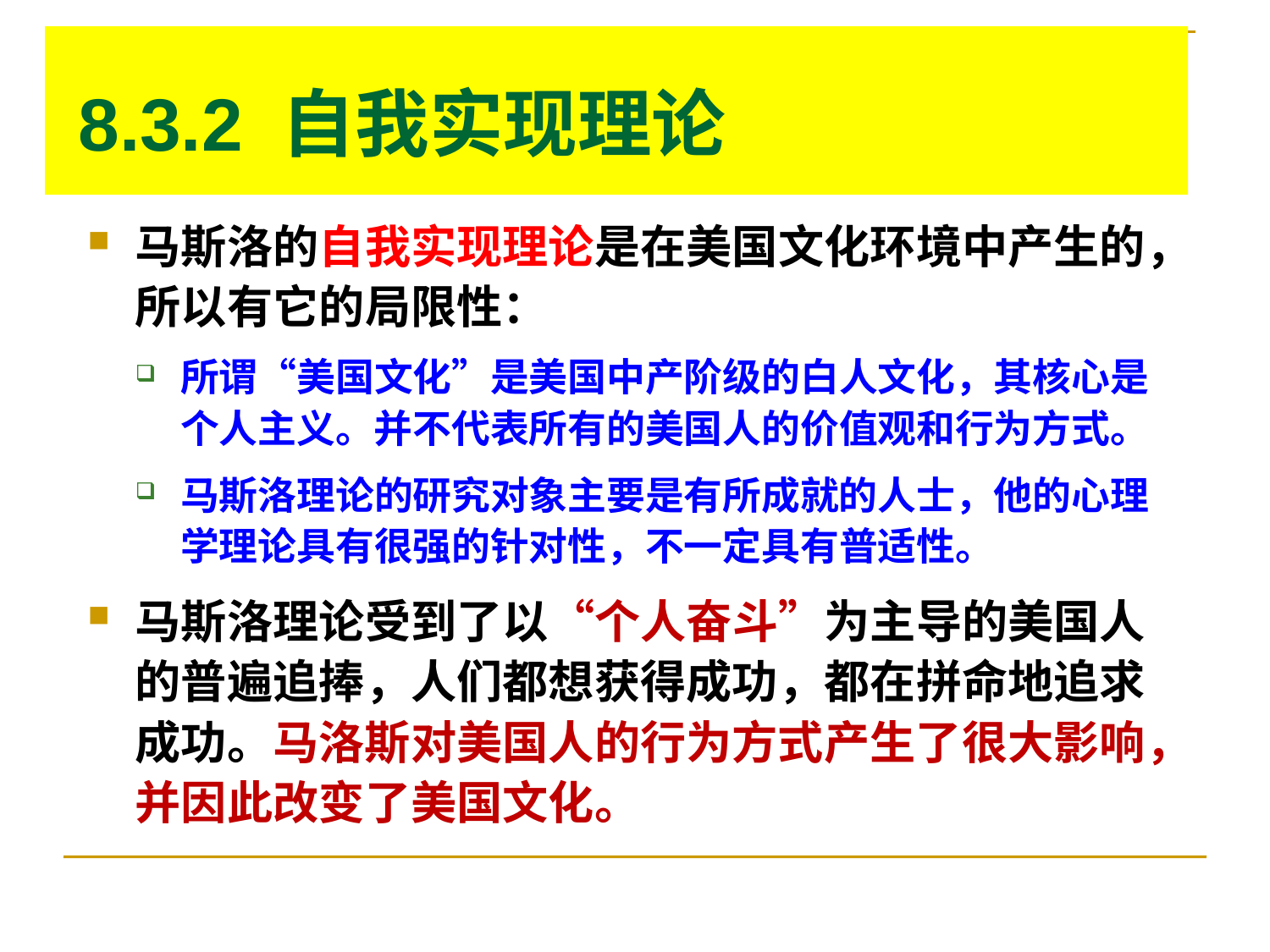

# 8.3.2 自我实现理论
马斯洛的自我实现理论是在美国文化环境中产生的，所以有它的局限性：
所谓“美国文化”是美国中产阶级的白人文化，其核心是个人主义。并不代表所有的美国人的价值观和行为方式。
马斯洛理论的研究对象主要是有所成就的人士，他的心理学理论具有很强的针对性，不一定具有普适性。
马斯洛理论受到了以“个人奋斗”为主导的美国人的普遍追捧，人们都想获得成功，都在拼命地追求成功。马洛斯对美国人的行为方式产生了很大影响，并因此改变了美国文化。

49